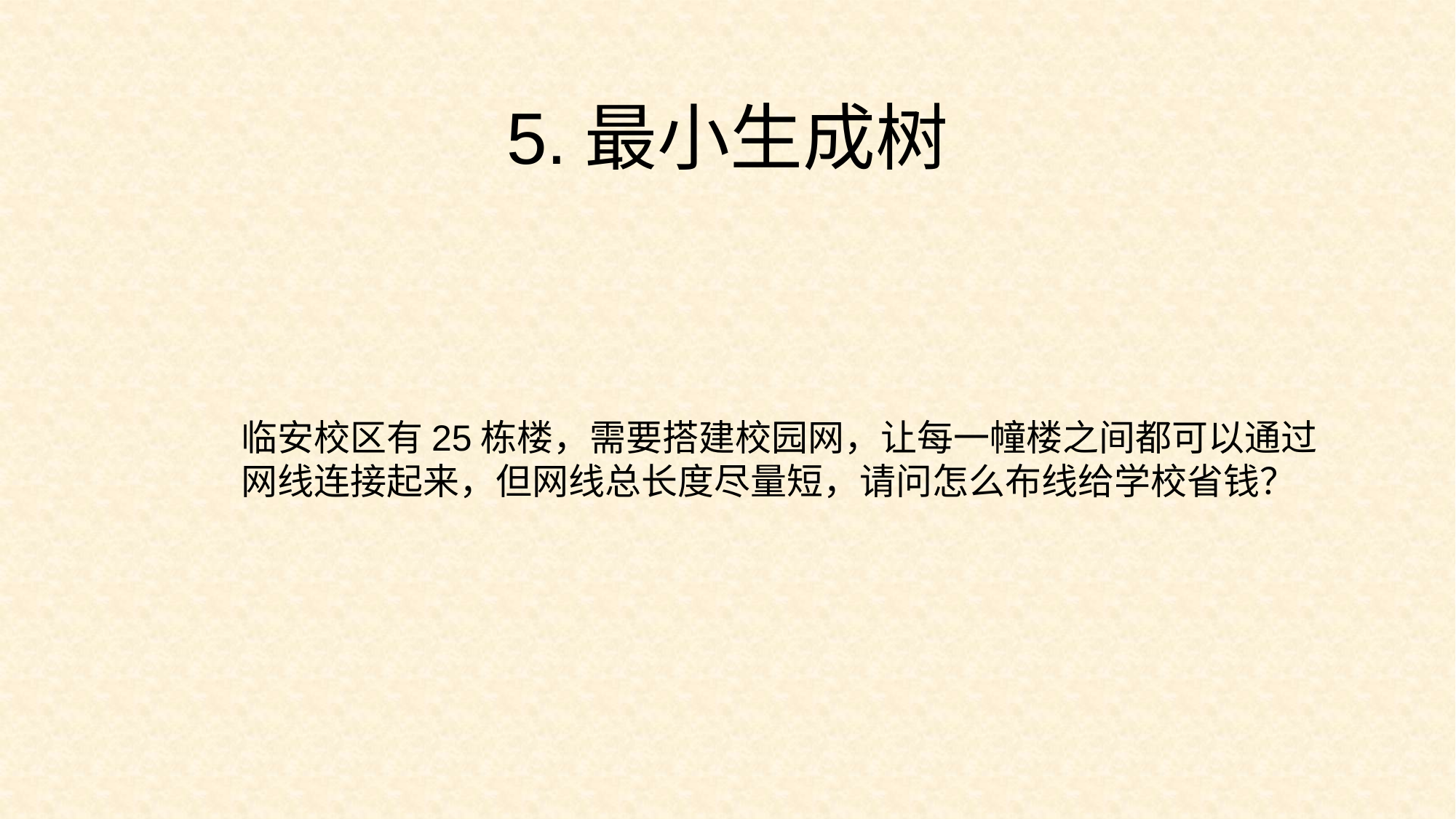

5.最小生成树
临安校区有25栋楼，需要搭建校园网，让每一幢楼之间都可以通过网线连接起来，但网线总长度尽量短，请问怎么布线给学校省钱？